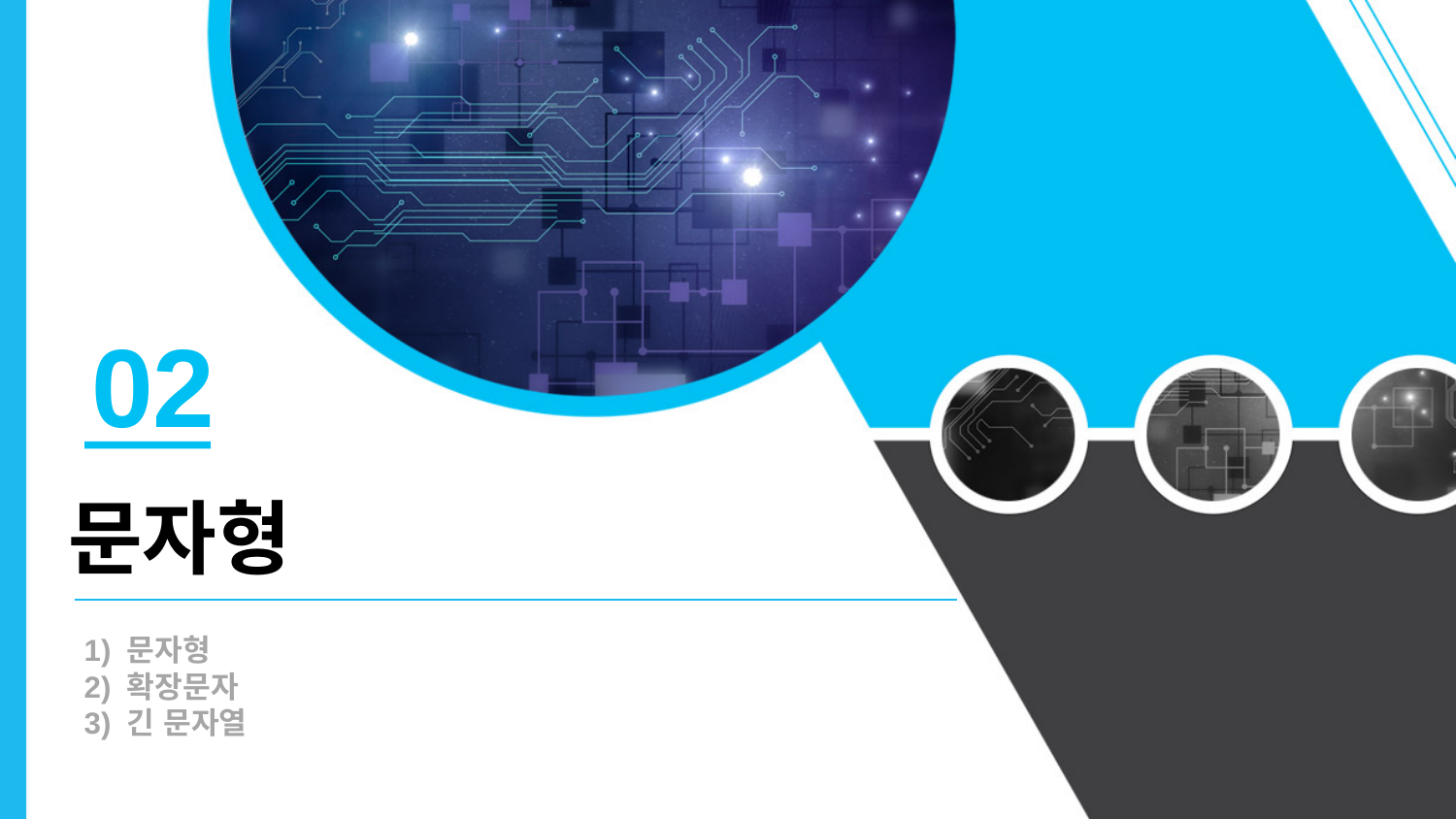

02

문자형
1) 문자형
2) 확장문자
3) 긴 문자열